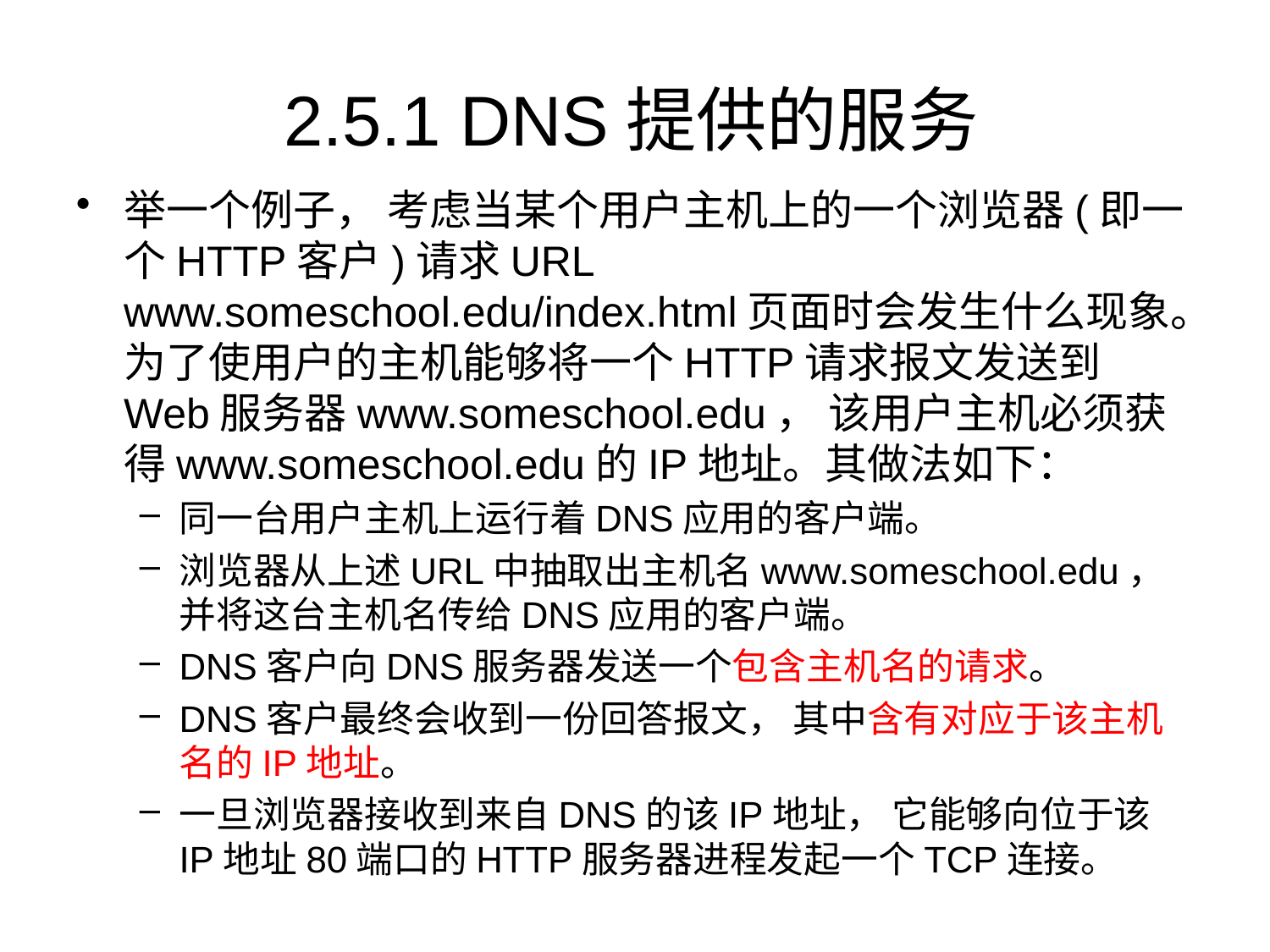

# 2.5.1 DNS提供的服务
举一个例子， 考虑当某个用户主机上的一个浏览器(即一个HTTP客户)请求URL www.someschool.edu/index.html页面时会发生什么现象。为了使用户的主机能够将一个HTTP请求报文发送到Web服务器www.someschool.edu， 该用户主机必须获得www.someschool.edu的IP地址。其做法如下：
同一台用户主机上运行着DNS应用的客户端。
浏览器从上述URL中抽取出主机名www.someschool.edu， 并将这台主机名传给DNS应用的客户端。
DNS客户向DNS服务器发送一个包含主机名的请求。
DNS客户最终会收到一份回答报文， 其中含有对应于该主机名的IP地址。
一旦浏览器接收到来自DNS的该IP地址， 它能够向位于该IP地址80端口的HTTP服务器进程发起一个TCP连接。